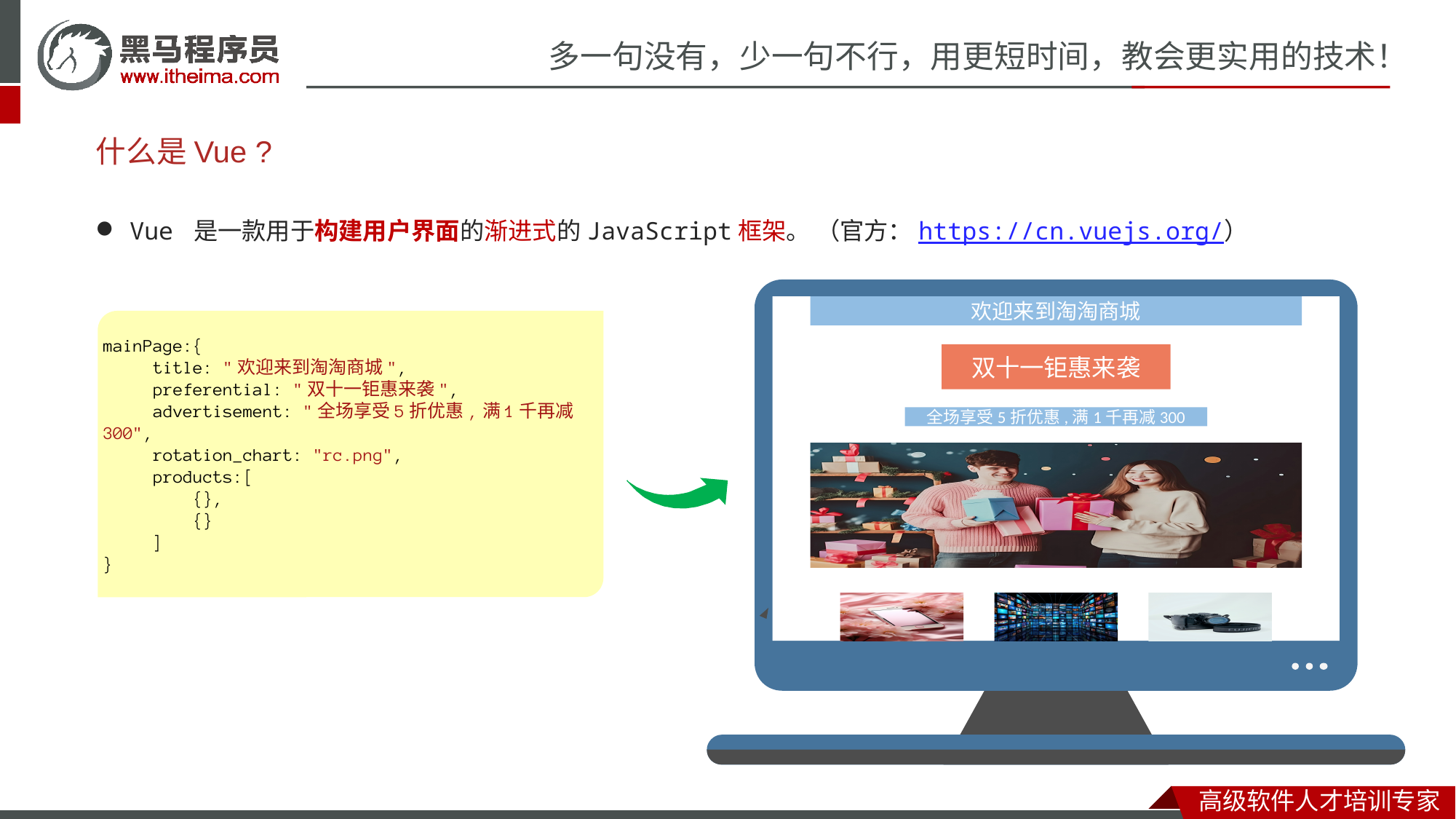

# 什么是Vue ?
Vue 是一款用于构建用户界面的渐进式的JavaScript框架。 （官方：https://cn.vuejs.org/）

欢迎来到淘淘商城
mainPage:{
     title: "欢迎来到淘淘商城",
     preferential: "双十一钜惠来袭",
     advertisement: "全场享受5折优惠,满1千再减300",
     rotation_chart: "rc.png",
     products:[
         {},
         {}
     ]
}
双十一钜惠来袭
全场享受5折优惠,满1千再减300